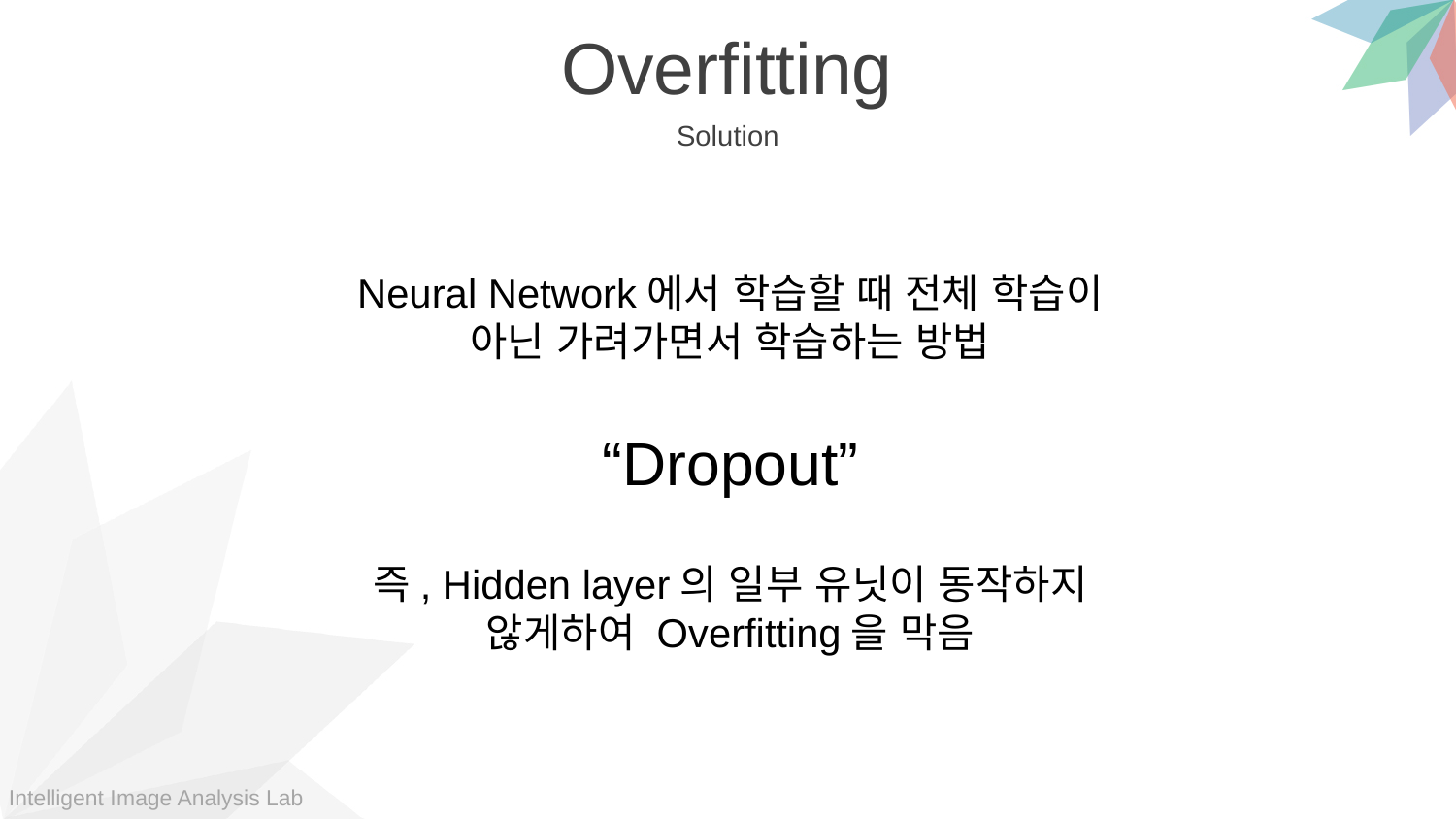

Overfitting
Solution
Neural Network에서 학습할 때 전체 학습이 아닌 가려가면서 학습하는 방법

“Dropout”

즉, Hidden layer의 일부 유닛이 동작하지 않게하여 Overfitting을 막음